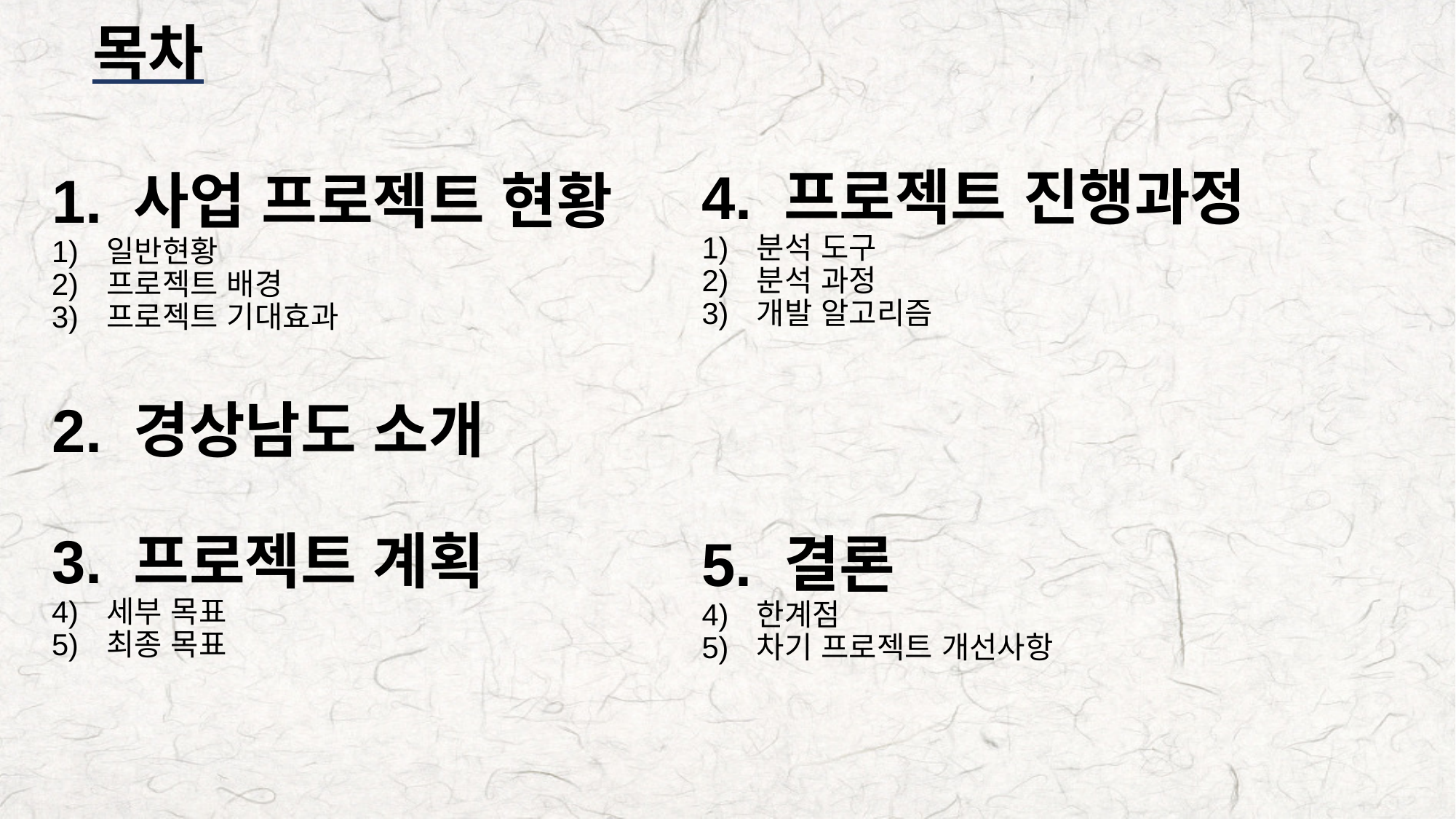

# 목차
1. 사업 프로젝트 현황
일반현황
프로젝트 배경
프로젝트 기대효과

2. 경상남도 소개

3. 프로젝트 계획
세부 목표
최종 목표

4. 프로젝트 진행과정
분석 도구
분석 과정
개발 알고리즘

5. 결론
한계점
차기 프로젝트 개선사항